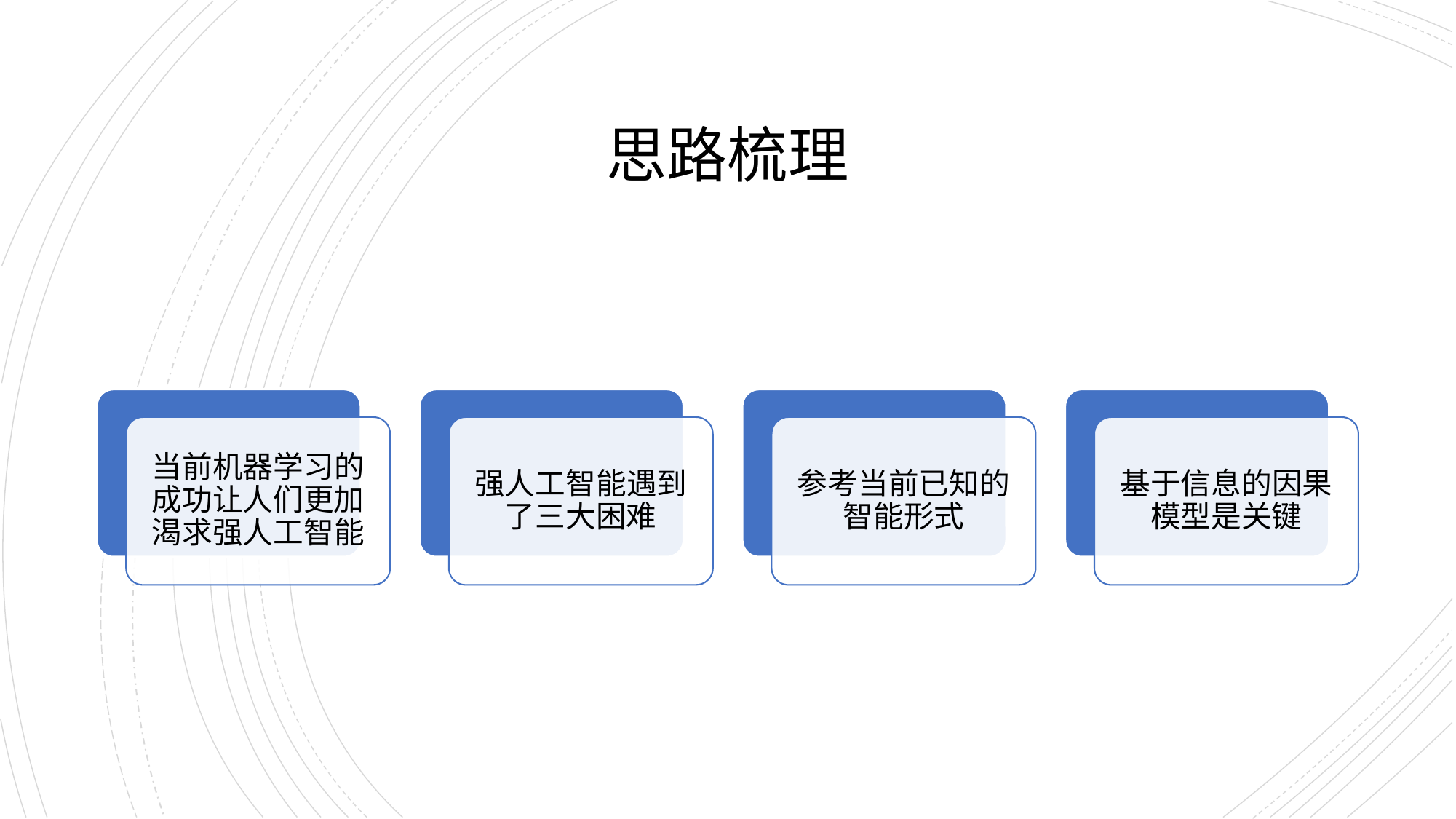

# 思路梳理

当前机器学习的成功让人们更加渴求强人工智能

强人工智能遇到了三大困难

参考当前已知的智能形式

基于信息的因果模型是关键